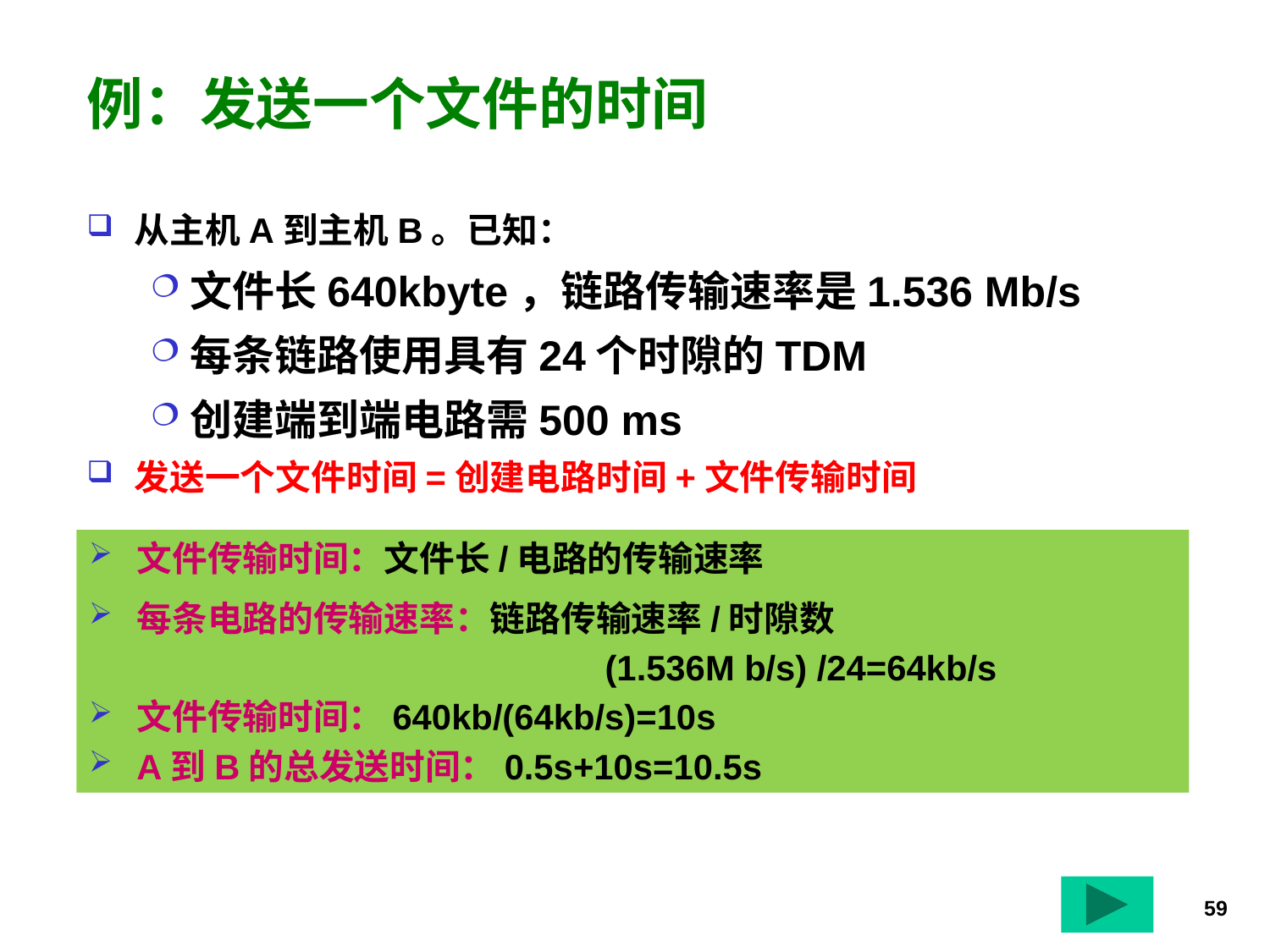

# 例：发送一个文件的时间
从主机A到主机B。已知：
文件长640kbyte，链路传输速率是1.536 Mb/s
每条链路使用具有24个时隙的TDM
创建端到端电路需500 ms
发送一个文件时间=创建电路时间+文件传输时间
文件传输时间：文件长/电路的传输速率
每条电路的传输速率：链路传输速率/时隙数
                                                     (1.536M b/s) /24=64kb/s
文件传输时间：640kb/(64kb/s)=10s
A到B的总发送时间：0.5s+10s=10.5s

59